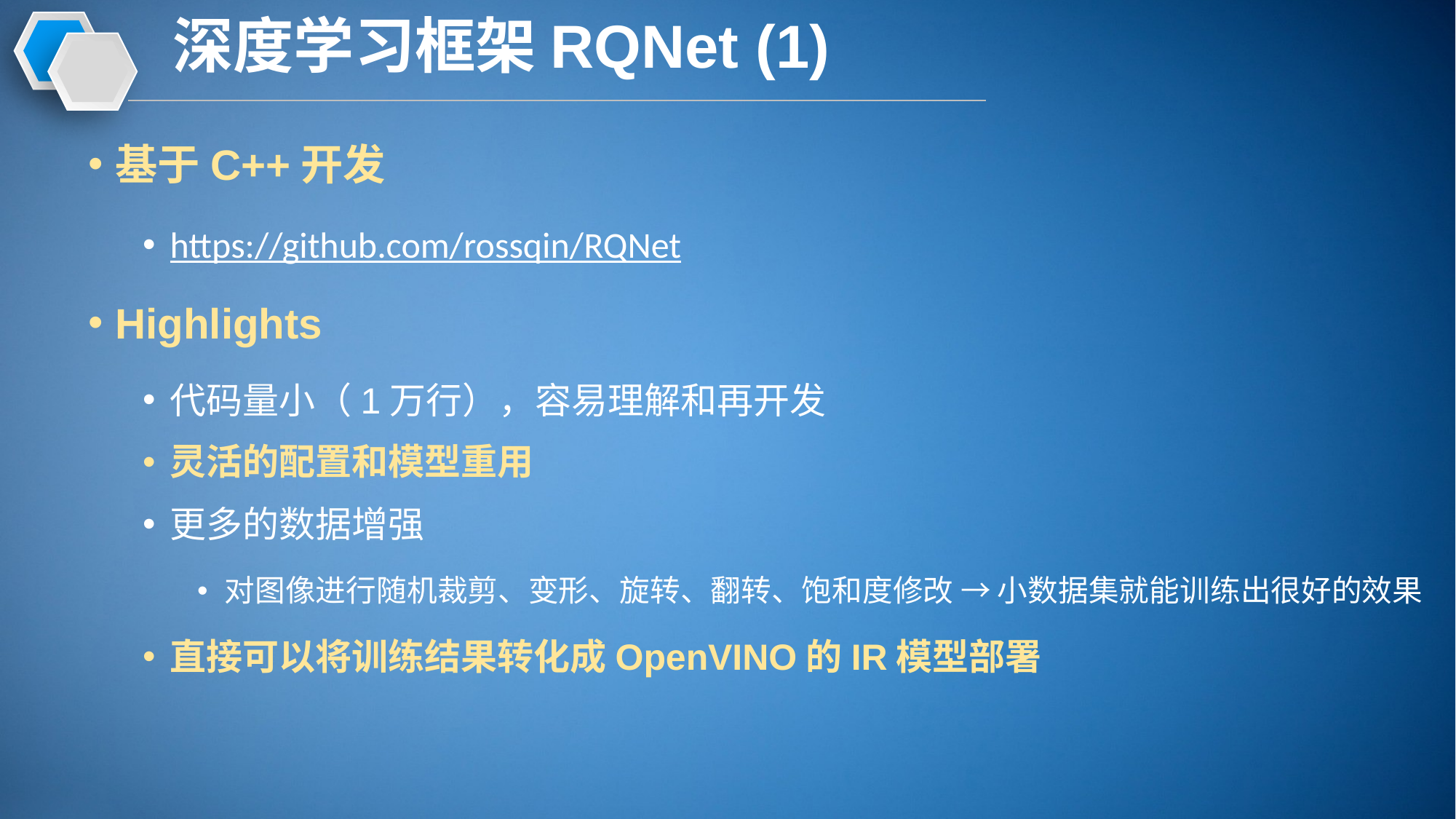

# 深度学习框架RQNet (1)
基于C++开发
https://github.com/rossqin/RQNet
Highlights
代码量小（1万行），容易理解和再开发
灵活的配置和模型重用
更多的数据增强
对图像进行随机裁剪、变形、旋转、翻转、饱和度修改 → 小数据集就能训练出很好的效果
直接可以将训练结果转化成OpenVINO的IR模型部署